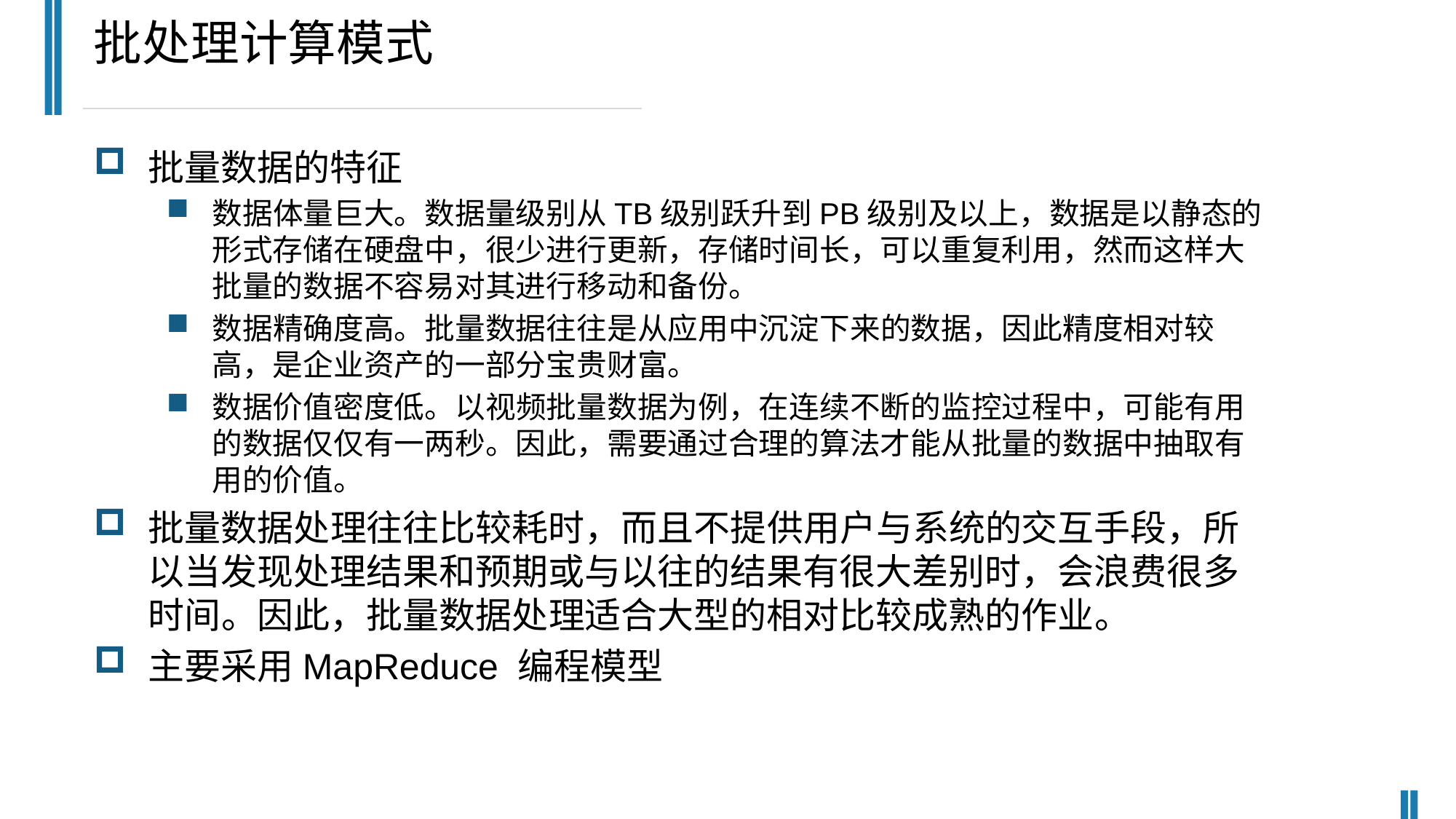

批处理计算模式

批量数据的特征
数据体量巨大。数据量级别从TB级别跃升到PB级别及以上，数据是以静态的形式存储在硬盘中，很少进行更新，存储时间长，可以重复利用，然而这样大批量的数据不容易对其进行移动和备份。
数据精确度高。批量数据往往是从应用中沉淀下来的数据，因此精度相对较高，是企业资产的一部分宝贵财富。
数据价值密度低。以视频批量数据为例，在连续不断的监控过程中，可能有用的数据仅仅有一两秒。因此，需要通过合理的算法才能从批量的数据中抽取有用的价值。
批量数据处理往往比较耗时，而且不提供用户与系统的交互手段，所以当发现处理结果和预期或与以往的结果有很大差别时，会浪费很多时间。因此，批量数据处理适合大型的相对比较成熟的作业。
主要采用MapReduce 编程模型